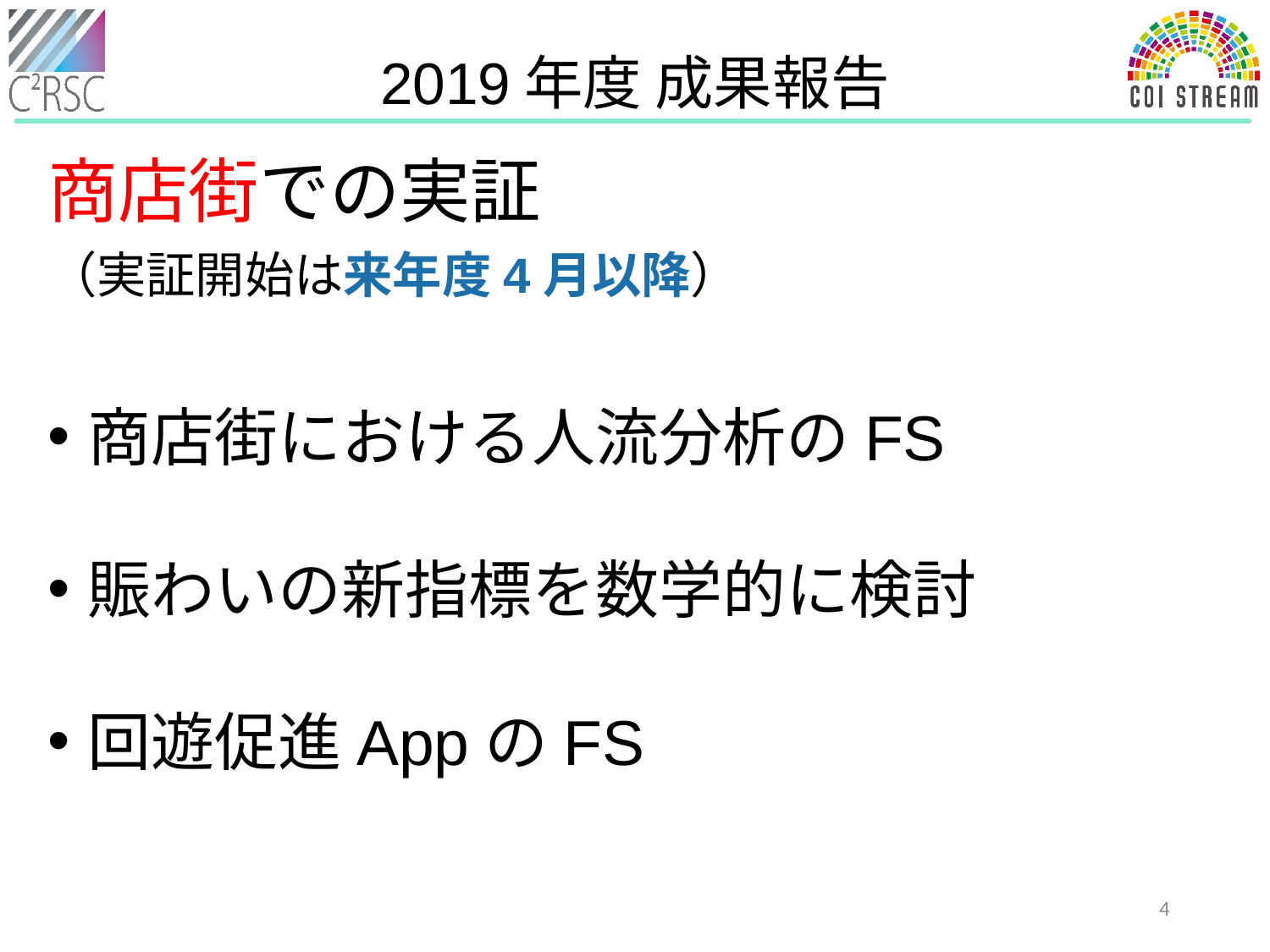

# 2019年度 成果報告
商店街での実証
（実証開始は来年度4月以降）

商店街における人流分析のFS

賑わいの新指標を数学的に検討

回遊促進AppのFS

4